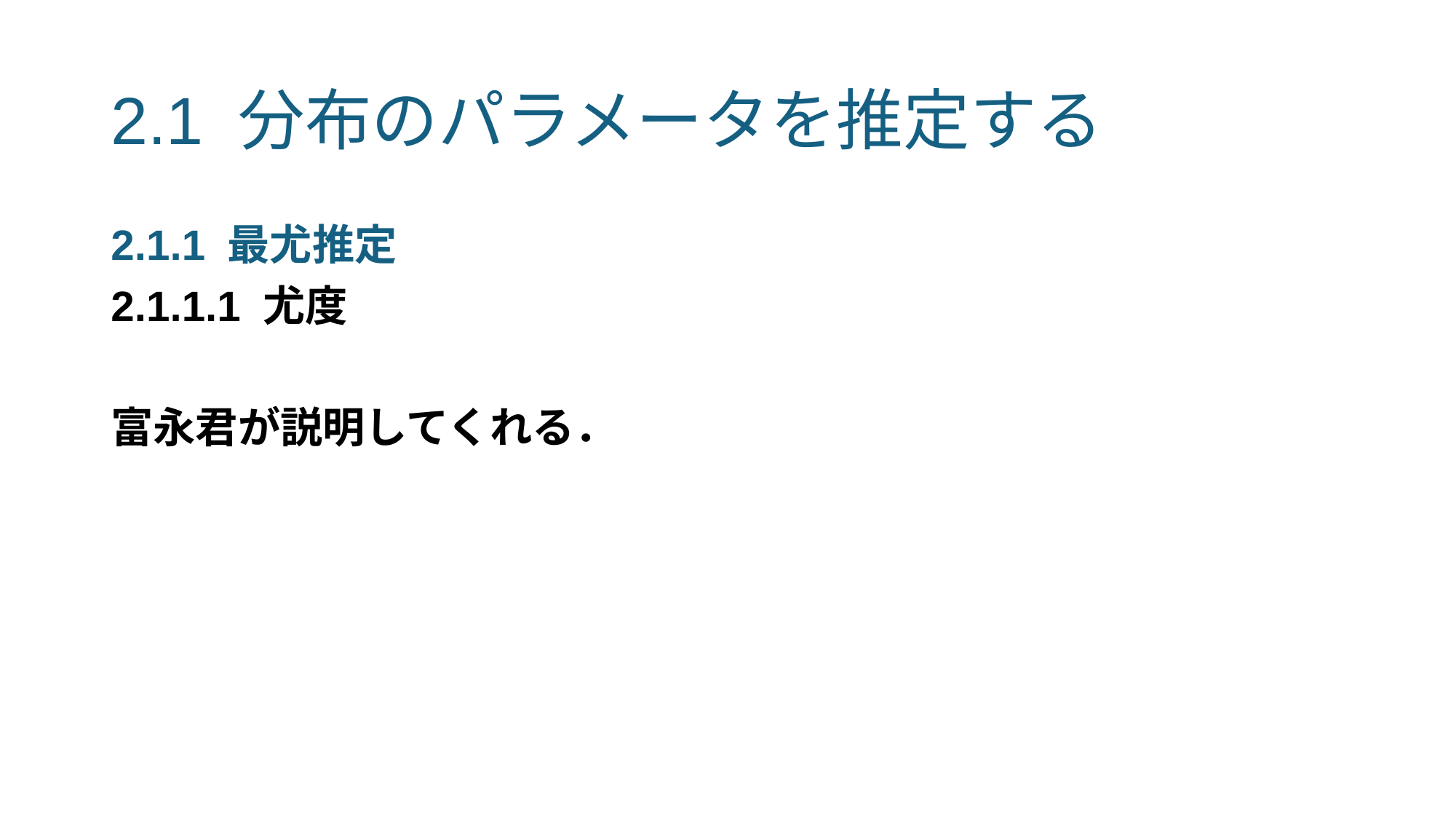

# 2.1 分布のパラメータを推定する
2.1.1 最尤推定
2.1.1.1 尤度

富永君が説明してくれる．